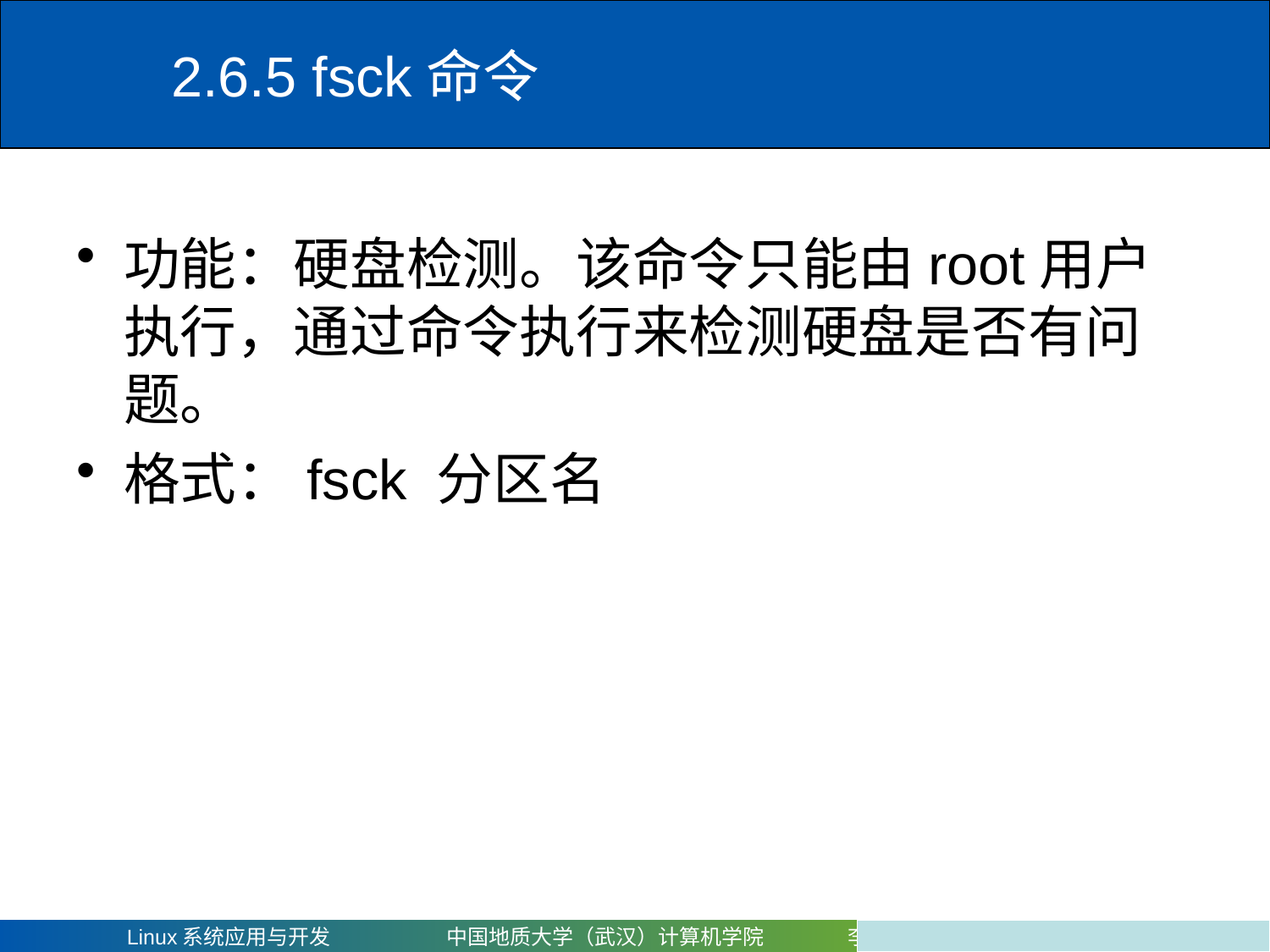

# 2.6.5 fsck命令
功能：硬盘检测。该命令只能由root用户执行，通过命令执行来检测硬盘是否有问题。
格式：fsck 分区名